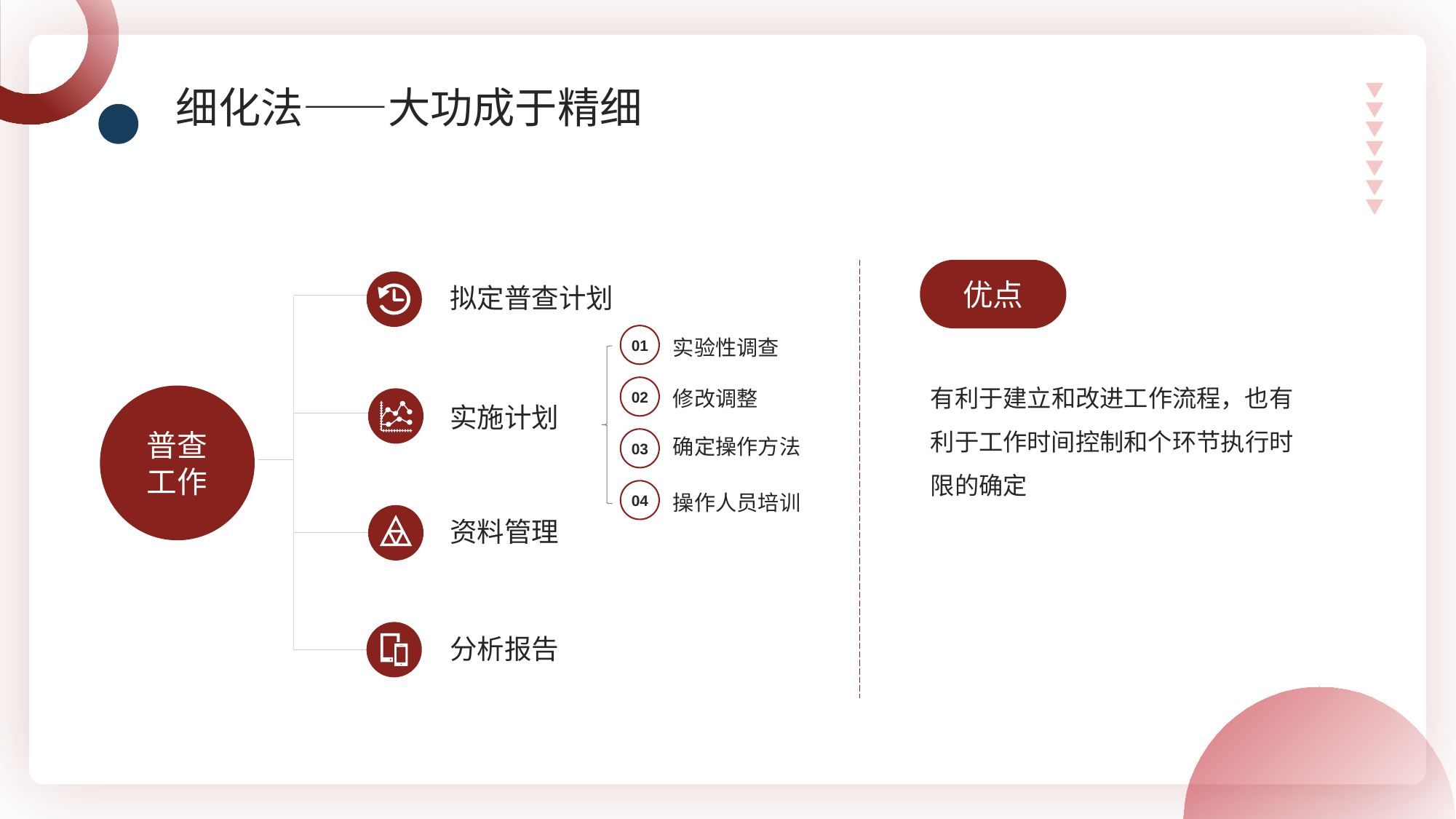

细化法——大功成于精细
优点
拟定普查计划

01
实验性调查

02
修改调整
确定操作方法
03
04
操作人员培训
普查
工作
实施计划

资料管理

分析报告

有利于建立和改进工作流程，也有利于工作时间控制和个环节执行时限的确定